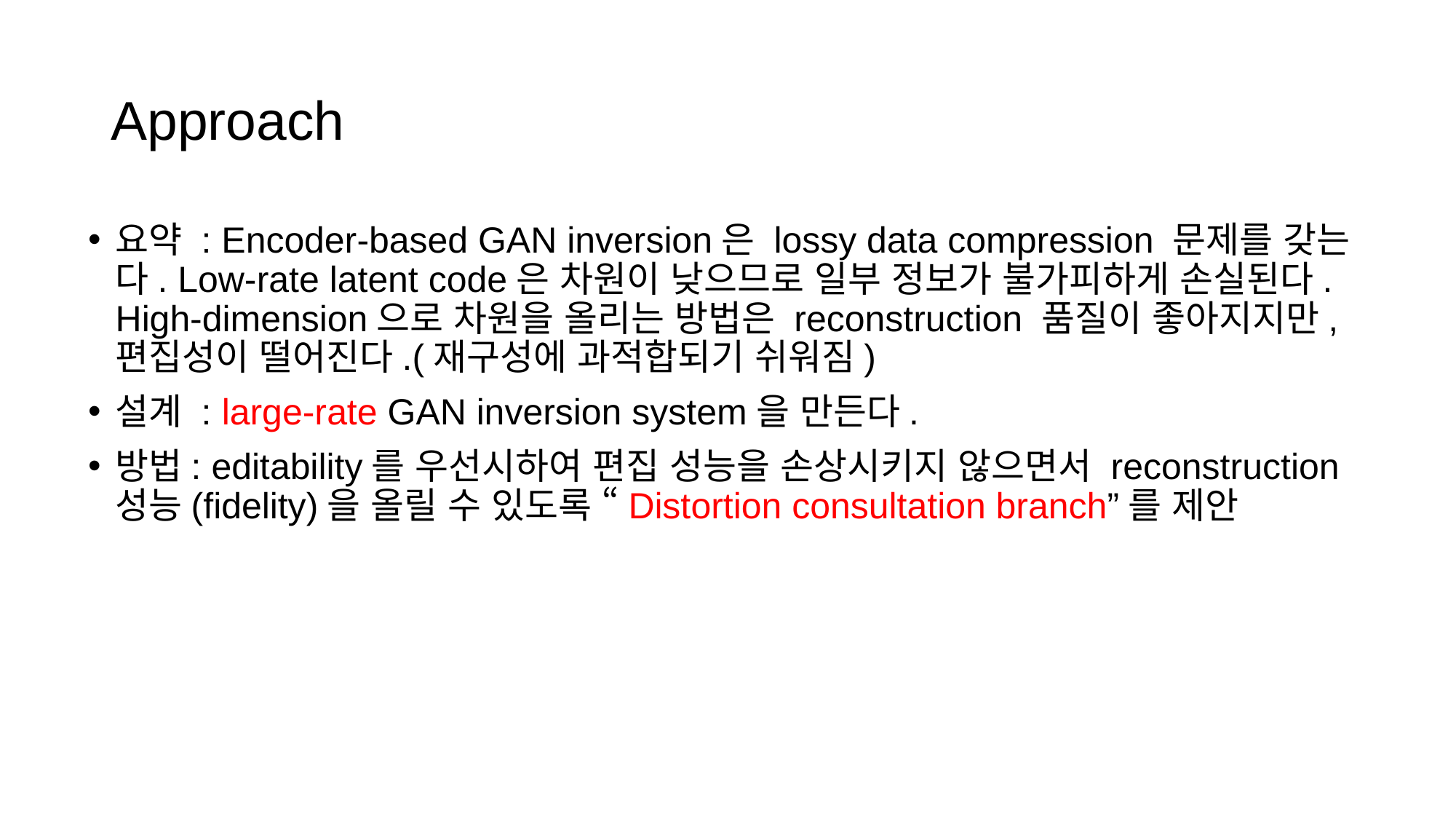

# Approach
요약 : Encoder-based GAN inversion은 lossy data compression 문제를 갖는다. Low-rate latent code은 차원이 낮으므로 일부 정보가 불가피하게 손실된다. High-dimension으로 차원을 올리는 방법은 reconstruction 품질이 좋아지지만, 편집성이 떨어진다.(재구성에 과적합되기 쉬워짐)
설계 : large-rate GAN inversion system을 만든다.
방법: editability를 우선시하여 편집 성능을 손상시키지 않으면서 reconstruction 성능(fidelity)을 올릴 수 있도록 “Distortion consultation branch”를 제안